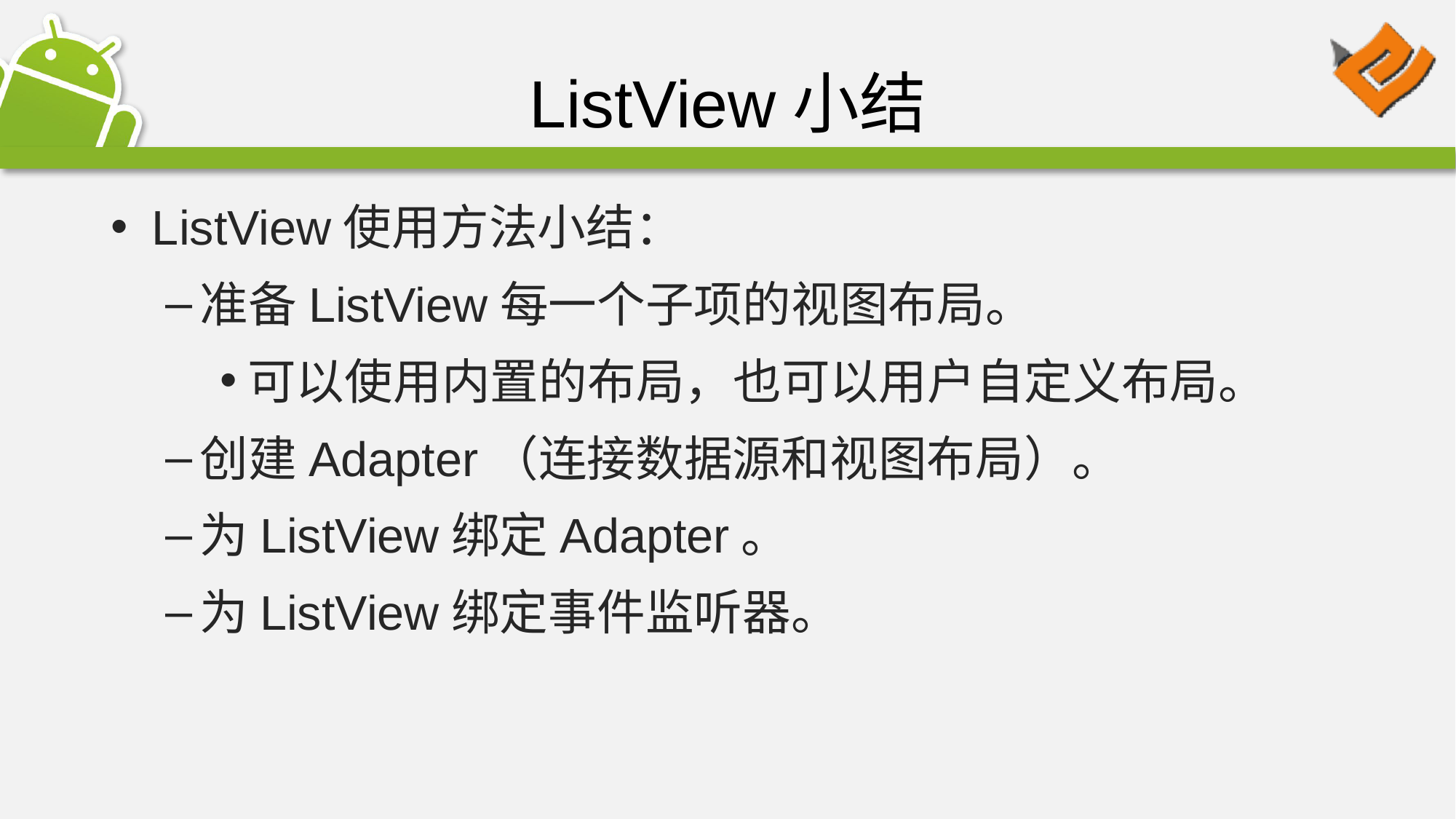

# ListView小结
ListView使用方法小结：
准备ListView每一个子项的视图布局。
可以使用内置的布局，也可以用户自定义布局。
创建Adapter（连接数据源和视图布局）。
为ListView绑定Adapter。
为ListView绑定事件监听器。